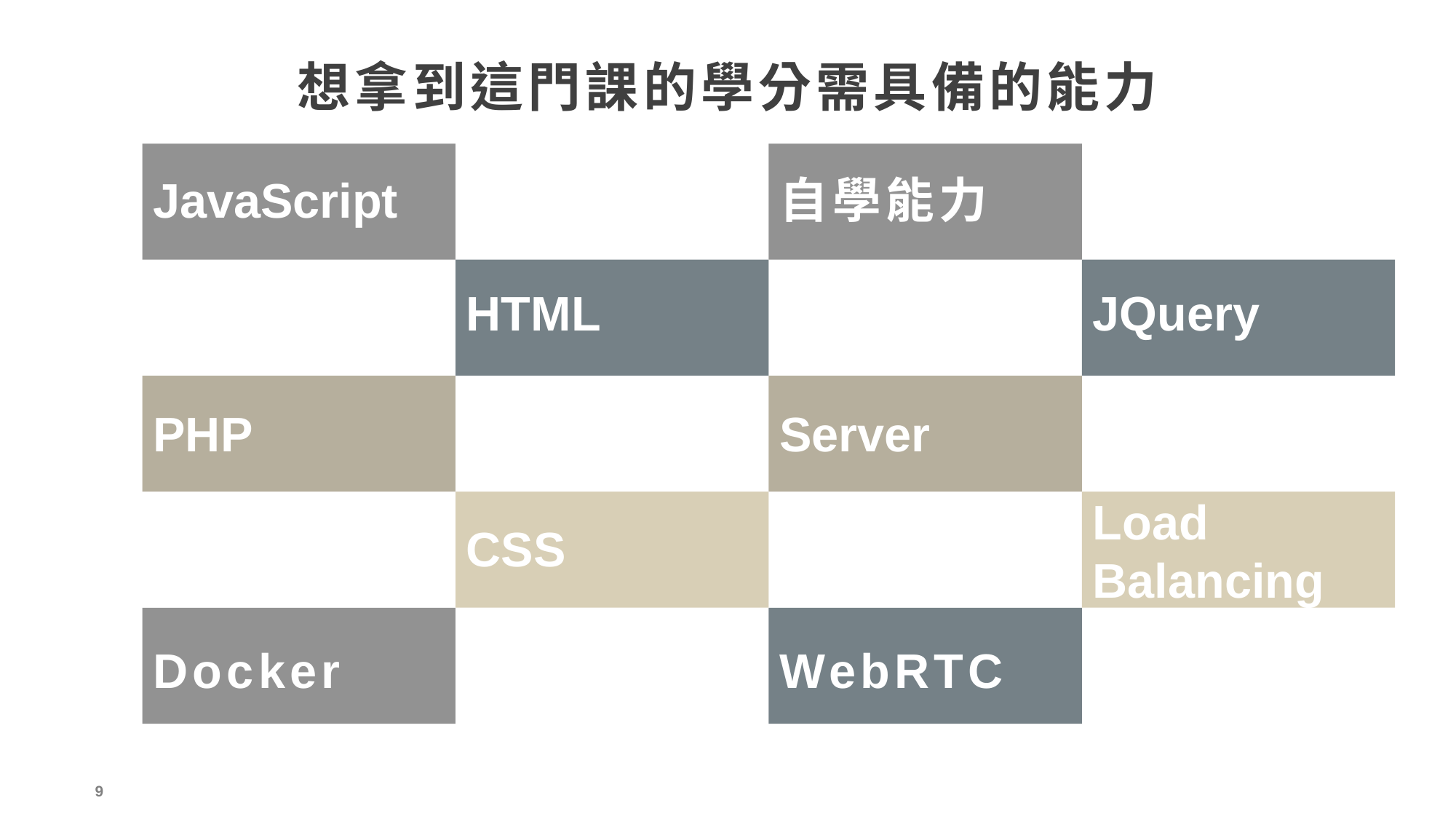

想拿到這門課的學分需具備的能力

JavaScript
自學能力

HTML
JQuery

PHP
Server
Load Balancing

CSS

Docker
WebRTC

9